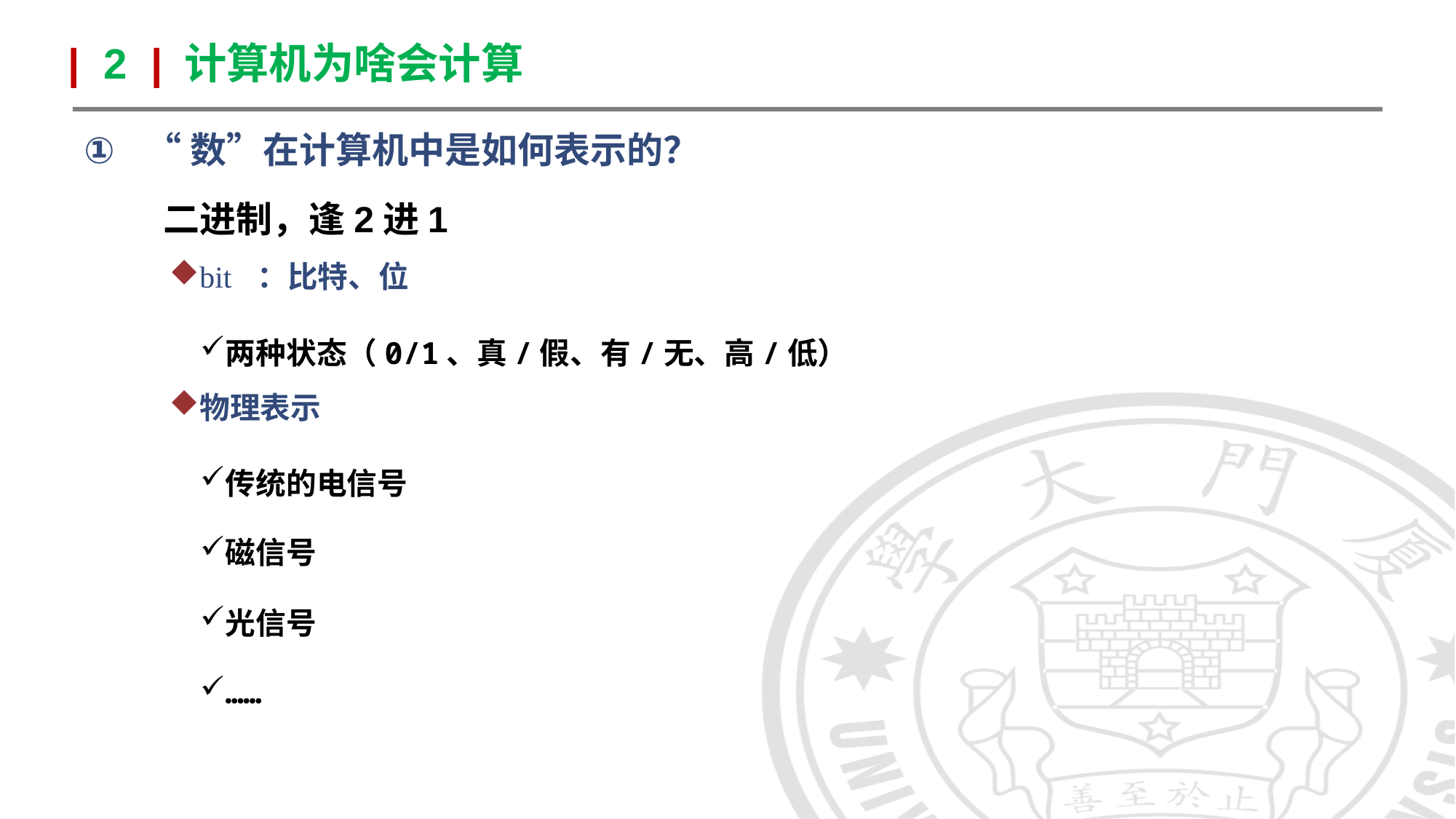

|  2  | 计算机为啥会计算
“数”在计算机中是如何表示的？
    二进制，逢2进1
bit ：比特、位
两种状态（0/1、真/假、有/无、高/低）
物理表示
传统的电信号
磁信号
光信号
……